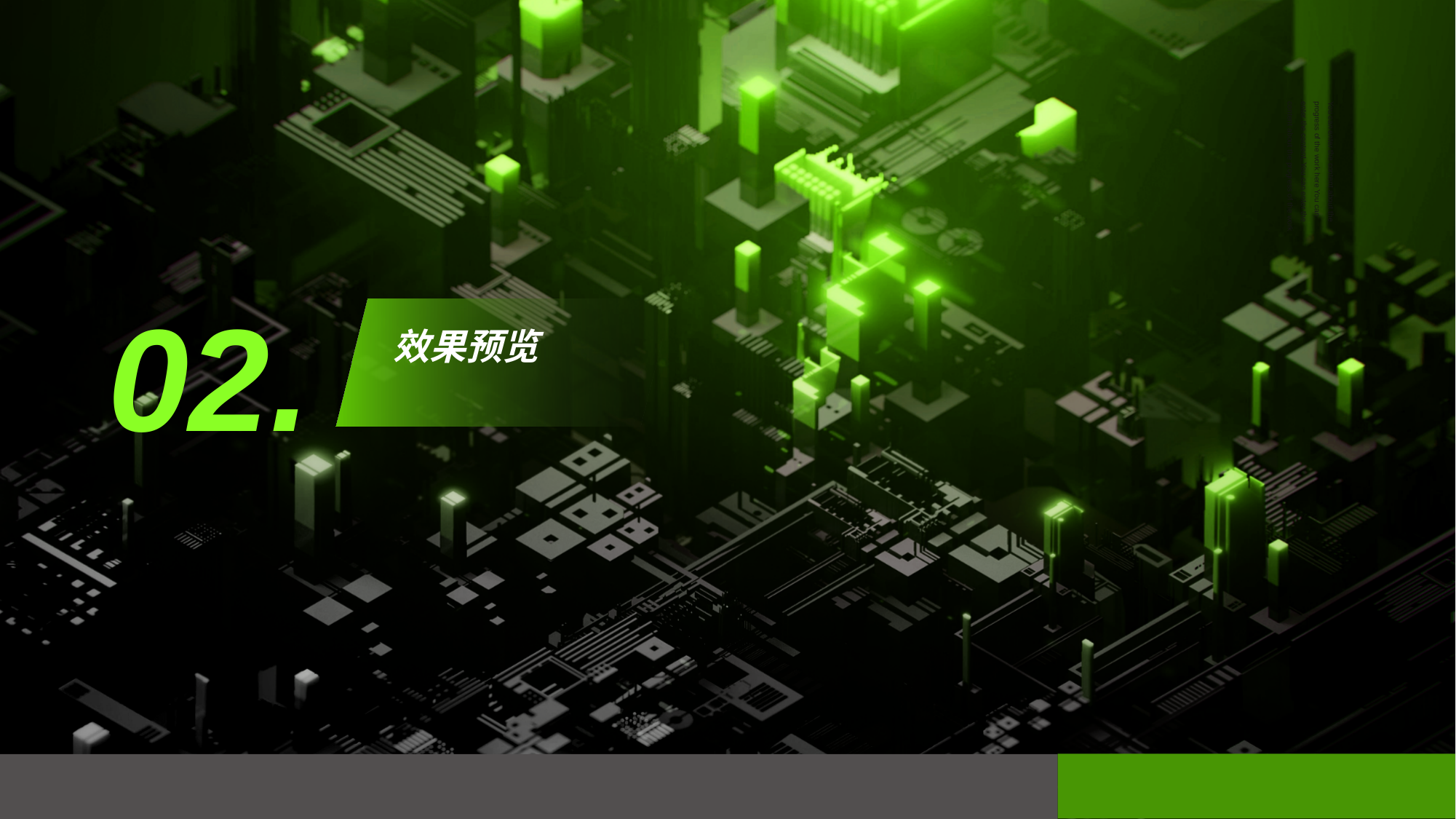

You can enter the content about the progress of the work here You can enter the content, You can enter the content about the progress of the work
02.

效果预览
8